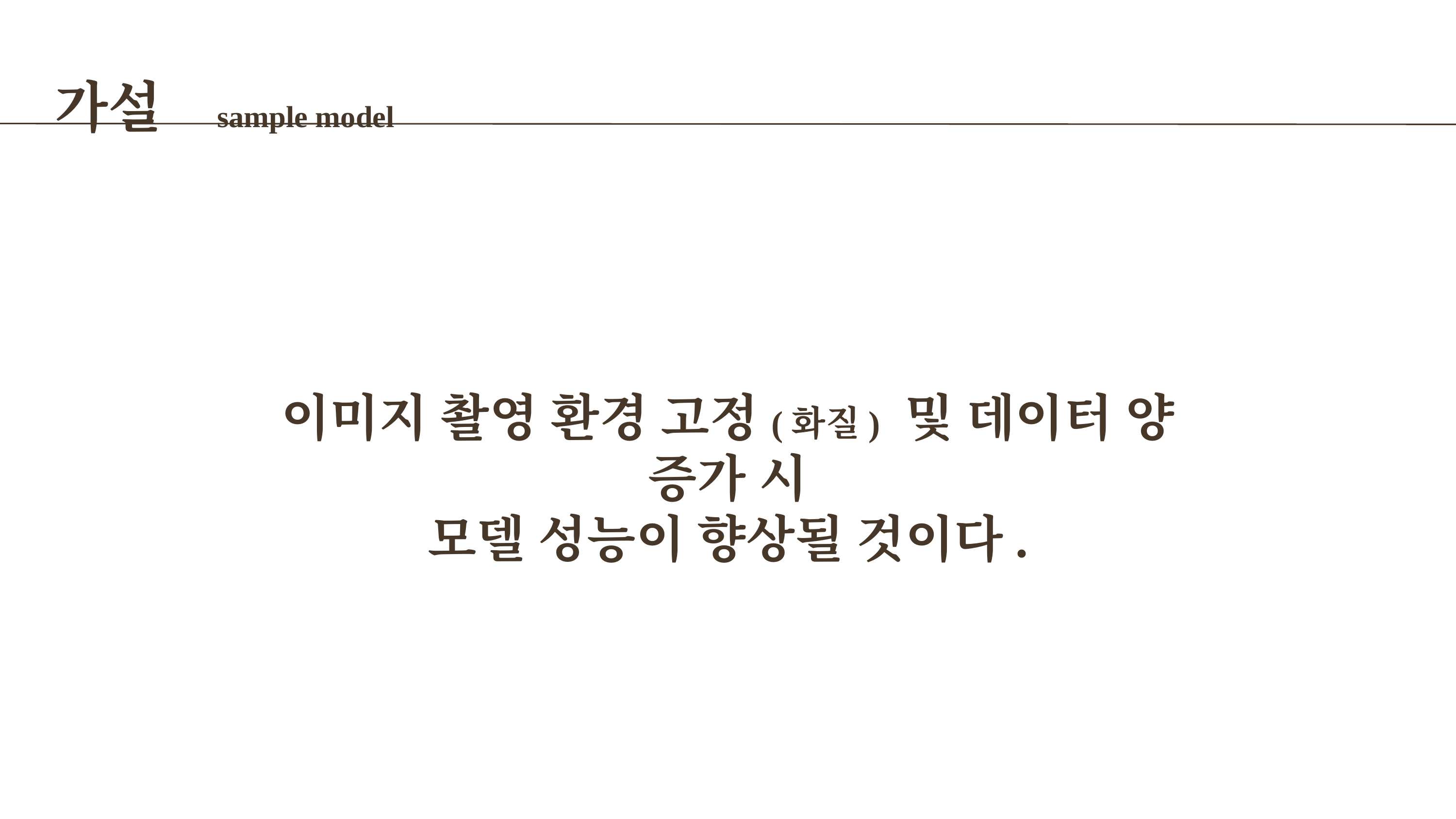

가설   sample model
이미지 촬영 환경 고정(화질) 및 데이터 양 증가 시
모델 성능이 향상될 것이다.